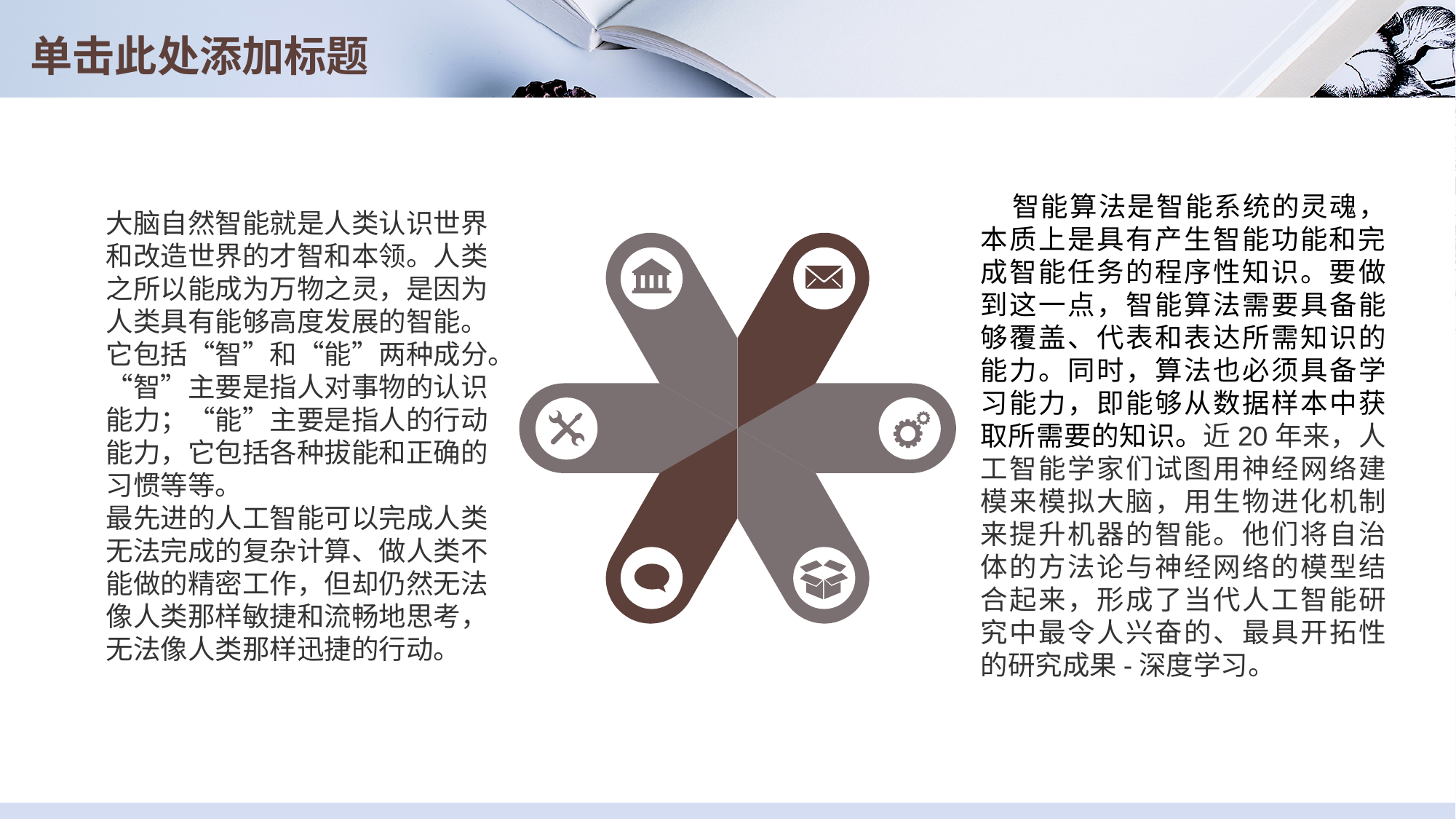

# 单击此处添加标题
智能算法是智能系统的灵魂，本质上是具有产生智能功能和完成智能任务的程序性知识。要做到这一点，智能算法需要具备能够覆盖、代表和表达所需知识的能力。同时，算法也必须具备学习能力，即能够从数据样本中获取所需要的知识。近20年来，人工智能学家们试图用神经网络建模来模拟大脑，用生物进化机制来提升机器的智能。他们将自治体的方法论与神经网络的模型结合起来，形成了当代人工智能研究中最令人兴奋的、最具开拓性的研究成果-深度学习。
大脑自然智能就是人类认识世界和改造世界的才智和本领。人类之所以能成为万物之灵，是因为人类具有能够高度发展的智能。它包括“智”和“能”两种成分。“智”主要是指人对事物的认识能力；“能”主要是指人的行动能力，它包括各种拔能和正确的习惯等等。
最先进的人工智能可以完成人类无法完成的复杂计算、做人类不能做的精密工作，但却仍然无法像人类那样敏捷和流畅地思考，无法像人类那样迅捷的行动。